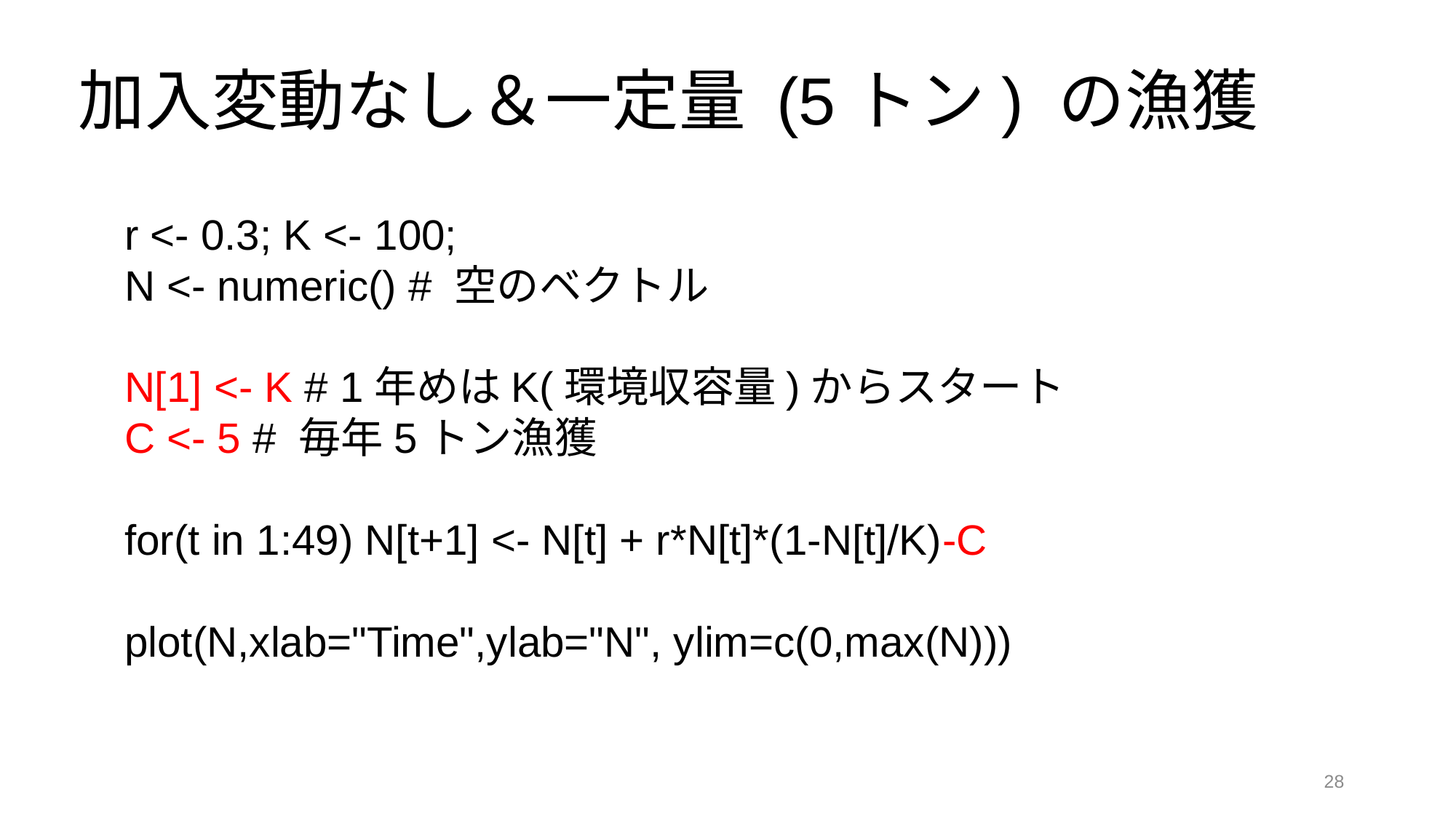

# 加入変動なし＆一定量 (5トン) の漁獲
r <- 0.3; K <- 100;
N <- numeric() # 空のベクトル

N[1] <- K # 1年めはK(環境収容量)からスタート
C <- 5 # 毎年5トン漁獲

for(t in 1:49) N[t+1] <- N[t] + r*N[t]*(1-N[t]/K)-C

plot(N,xlab="Time",ylab="N", ylim=c(0,max(N)))
28